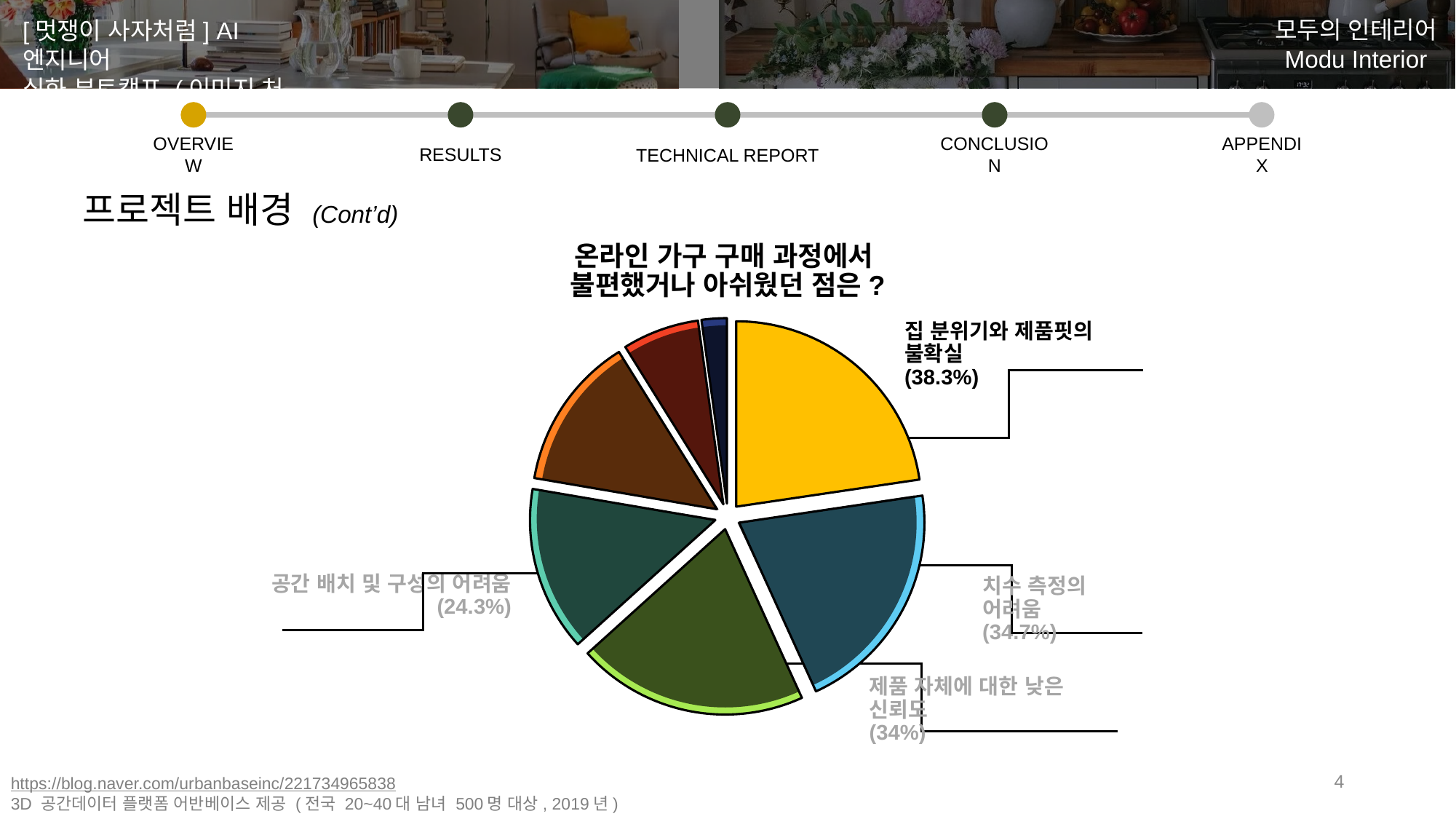

OVERVIEW
CONCLUSION
APPENDIX
RESULTS
TECHNICAL REPORT
# 프로젝트 배경 (Cont’d)
온라인 가구 구매 과정에서
불편했거나 아쉬웠던 점은?

### Chart

| Category | 판매 |
|---|---|
|  | 38.3 |
|  | 34.7 |
|  | 34.0 |
|  | 24.3 |
|  | 22.7 |
|  | 11.3 |
|  | 3.7 |

집 분위기와 제품핏의 불확실
(38.3%)

치수 측정의 어려움
(34.7%)

공간 배치 및 구성의 어려움
(24.3%)

제품 자체에 대한 낮은 신뢰도
(34%)
4
https://blog.naver.com/urbanbaseinc/221734965838
3D 공간데이터 플랫폼 어반베이스 제공 (전국 20~40대 남녀 500명 대상, 2019년)